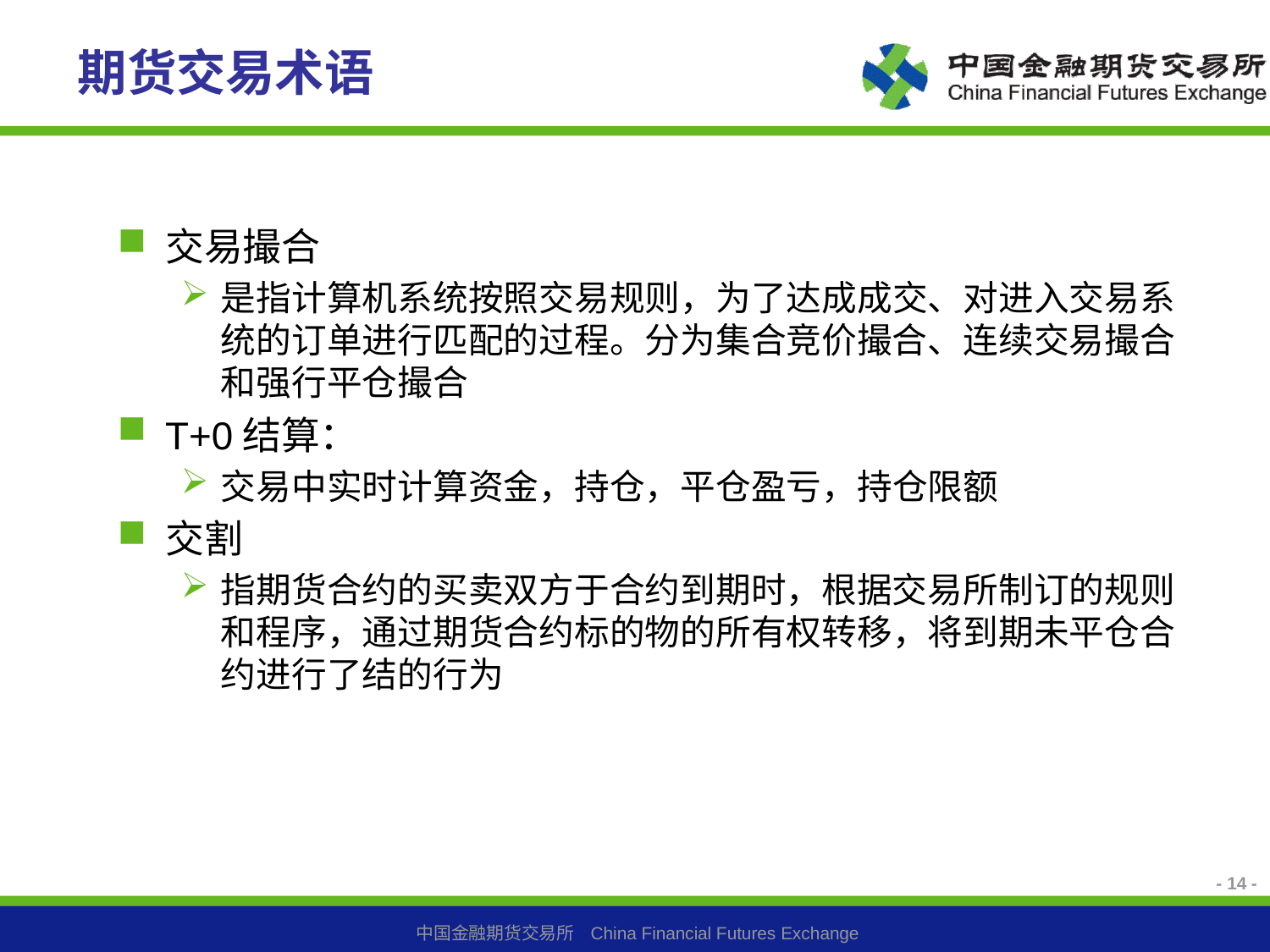

# 期货交易术语
交易撮合
是指计算机系统按照交易规则，为了达成成交、对进入交易系统的订单进行匹配的过程。分为集合竞价撮合、连续交易撮合和强行平仓撮合
T+0结算：
交易中实时计算资金，持仓，平仓盈亏，持仓限额
交割
指期货合约的买卖双方于合约到期时，根据交易所制订的规则和程序，通过期货合约标的物的所有权转移，将到期未平仓合约进行了结的行为
- 14 -